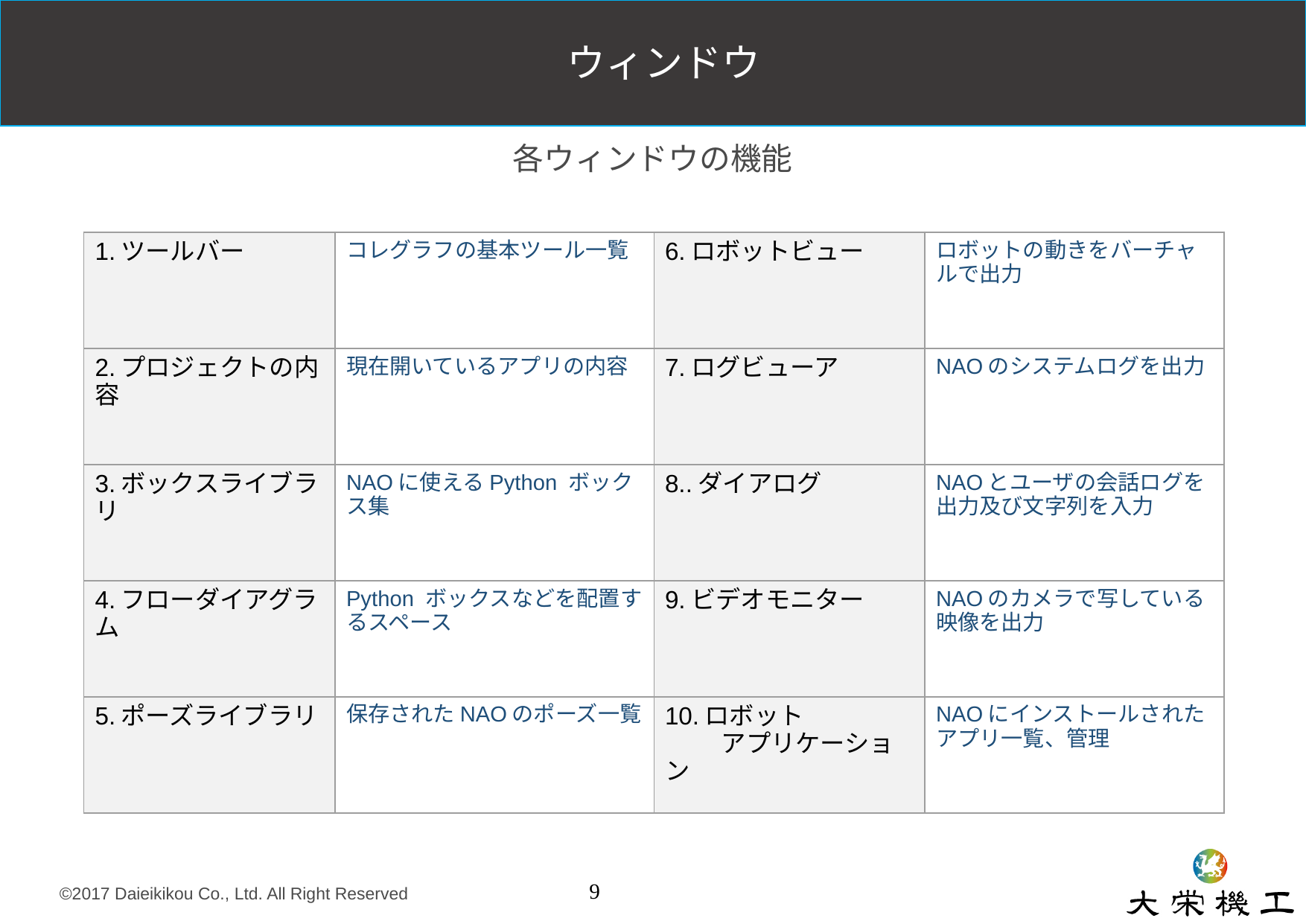

ウィンドウ
# 各ウィンドウの機能
| 1.ツールバー | コレグラフの基本ツール一覧 | 6.ロボットビュー | ロボットの動きをバーチャルで出力 |
| --- | --- | --- | --- |
| 2.プロジェクトの内容 | 現在開いているアプリの内容 | 7.ログビューア | NAOのシステムログを出力 |
| 3.ボックスライブラリ | NAOに使えるPython ボックス集 | 8..ダイアログ | NAOとユーザの会話ログを出力及び文字列を入力 |
| 4.フローダイアグラム | Python ボックスなどを配置するスペース | 9.ビデオモニター | NAOのカメラで写している映像を出力 |
| 5.ポーズライブラリ | 保存されたNAOのポーズ一覧 | 10.ロボット 　　 アプリケーション | NAOにインストールされたアプリ一覧、管理 |
9